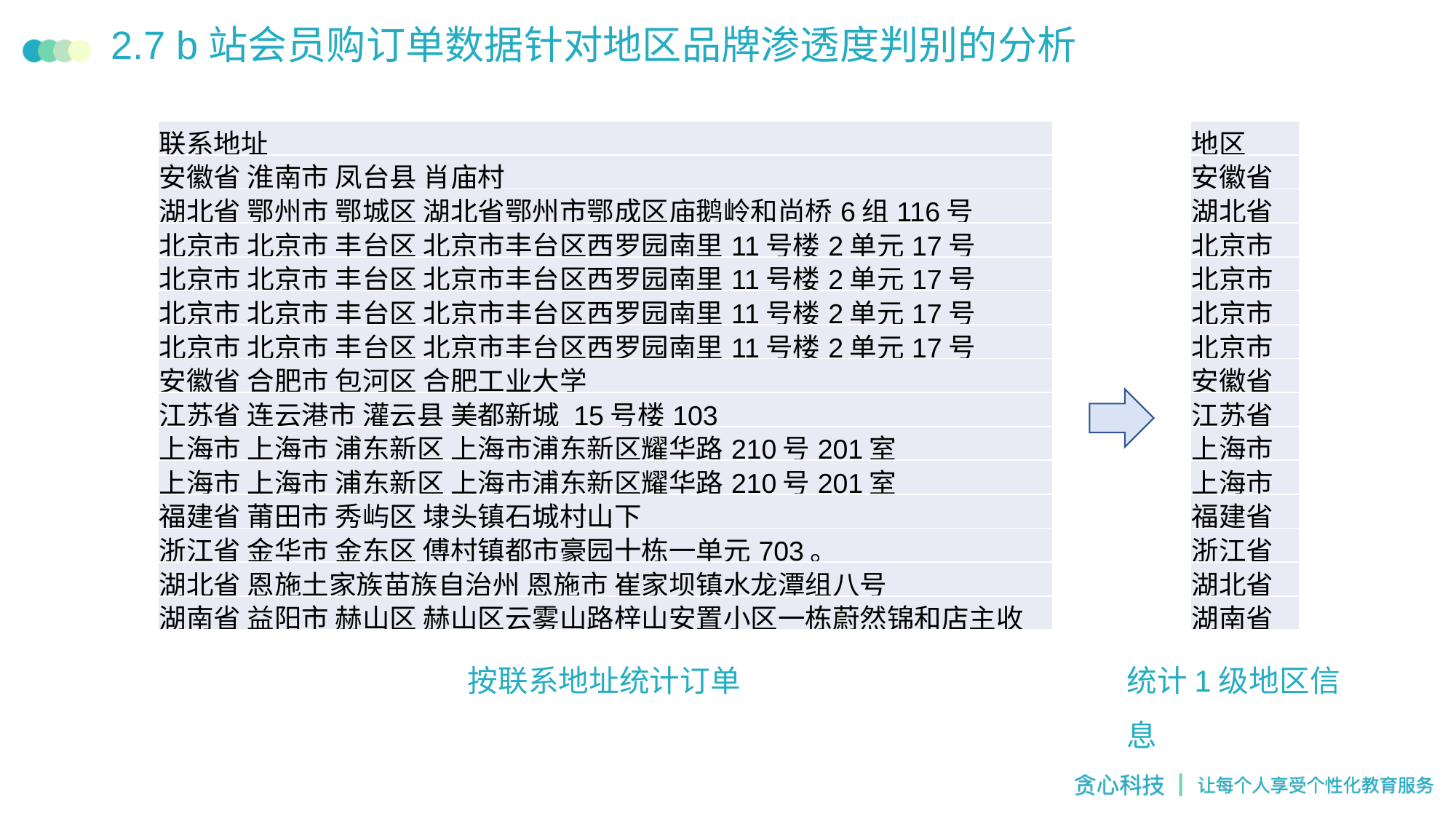

# 2.7 b站会员购订单数据针对地区品牌渗透度判别的分析
| 联系地址 |
| --- |
| 安徽省 淮南市 凤台县 肖庙村 |
| 湖北省 鄂州市 鄂城区 湖北省鄂州市鄂成区庙鹅岭和尚桥6组116号 |
| 北京市 北京市 丰台区 北京市丰台区西罗园南里11号楼2单元17号 |
| 北京市 北京市 丰台区 北京市丰台区西罗园南里11号楼2单元17号 |
| 北京市 北京市 丰台区 北京市丰台区西罗园南里11号楼2单元17号 |
| 北京市 北京市 丰台区 北京市丰台区西罗园南里11号楼2单元17号 |
| 安徽省 合肥市 包河区 合肥工业大学 |
| 江苏省 连云港市 灌云县 美都新城 15号楼103 |
| 上海市 上海市 浦东新区 上海市浦东新区耀华路210号201室 |
| 上海市 上海市 浦东新区 上海市浦东新区耀华路210号201室 |
| 福建省 莆田市 秀屿区 埭头镇石城村山下 |
| 浙江省 金华市 金东区 傅村镇都市豪园十栋一单元703。 |
| 湖北省 恩施土家族苗族自治州 恩施市 崔家坝镇水龙潭组八号 |
| 湖南省 益阳市 赫山区 赫山区云雾山路梓山安置小区一栋蔚然锦和店主收 |
| 地区 |
| --- |
| 安徽省 |
| 湖北省 |
| 北京市 |
| 北京市 |
| 北京市 |
| 北京市 |
| 安徽省 |
| 江苏省 |
| 上海市 |
| 上海市 |
| 福建省 |
| 浙江省 |
| 湖北省 |
| 湖南省 |

按联系地址统计订单
统计1级地区信息